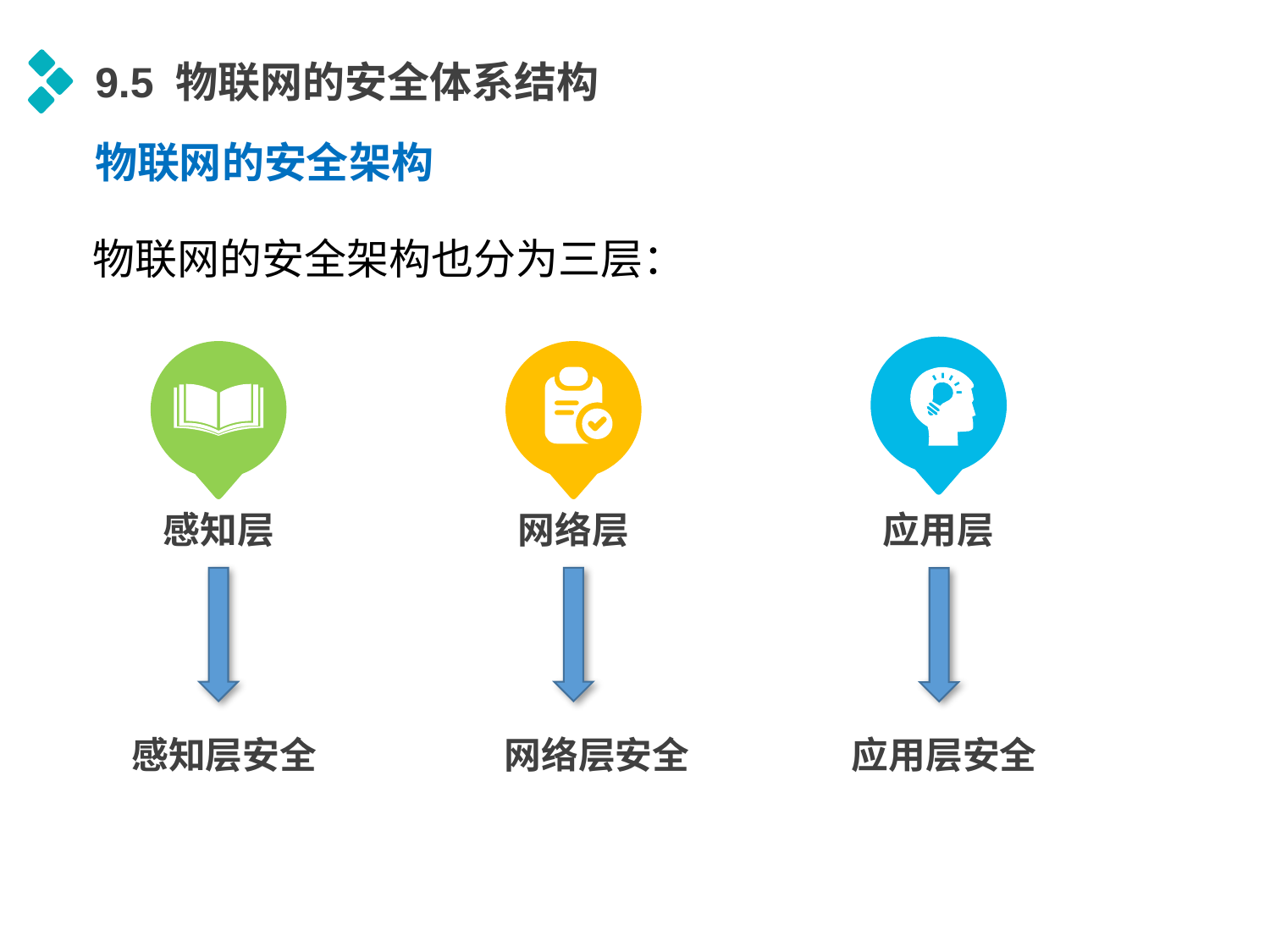

9.5 物联网的安全体系结构

物联网的安全架构
物联网的安全架构也分为三层：

感知层
网络层
应用层

感知层安全
网络层安全
应用层安全